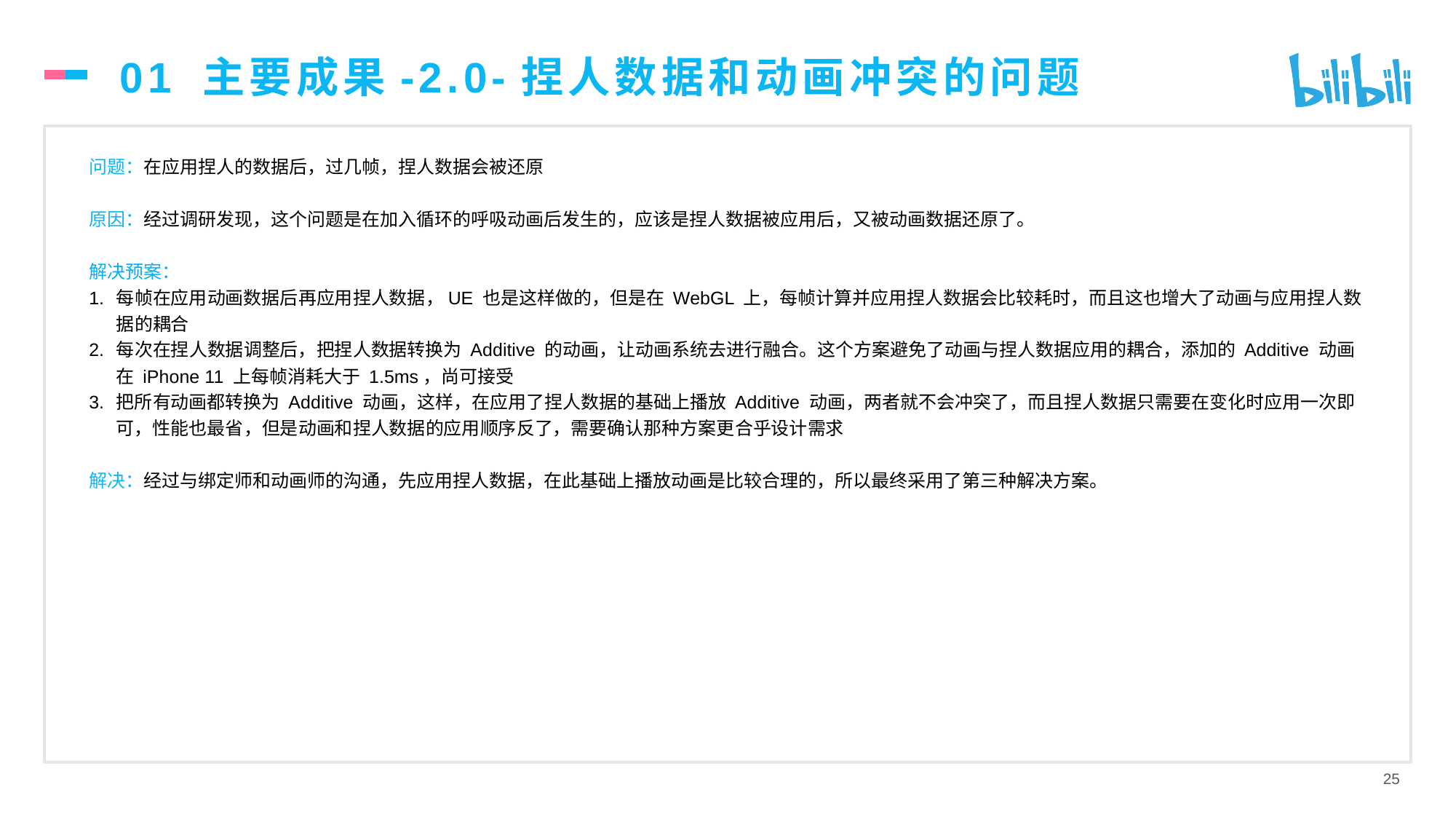

# 01 主要成果-2.0-捏人数据和动画冲突的问题

问题：在应用捏人的数据后，过几帧，捏人数据会被还原

原因：经过调研发现，这个问题是在加入循环的呼吸动画后发生的，应该是捏人数据被应用后，又被动画数据还原了。

解决预案：
每帧在应用动画数据后再应用捏人数据，UE 也是这样做的，但是在 WebGL 上，每帧计算并应用捏人数据会比较耗时，而且这也增大了动画与应用捏人数据的耦合
每次在捏人数据调整后，把捏人数据转换为 Additive 的动画，让动画系统去进行融合。这个方案避免了动画与捏人数据应用的耦合，添加的 Additive 动画在 iPhone 11 上每帧消耗大于 1.5ms，尚可接受
把所有动画都转换为 Additive 动画，这样，在应用了捏人数据的基础上播放 Additive 动画，两者就不会冲突了，而且捏人数据只需要在变化时应用一次即可，性能也最省，但是动画和捏人数据的应用顺序反了，需要确认那种方案更合乎设计需求

解决：经过与绑定师和动画师的沟通，先应用捏人数据，在此基础上播放动画是比较合理的，所以最终采用了第三种解决方案。